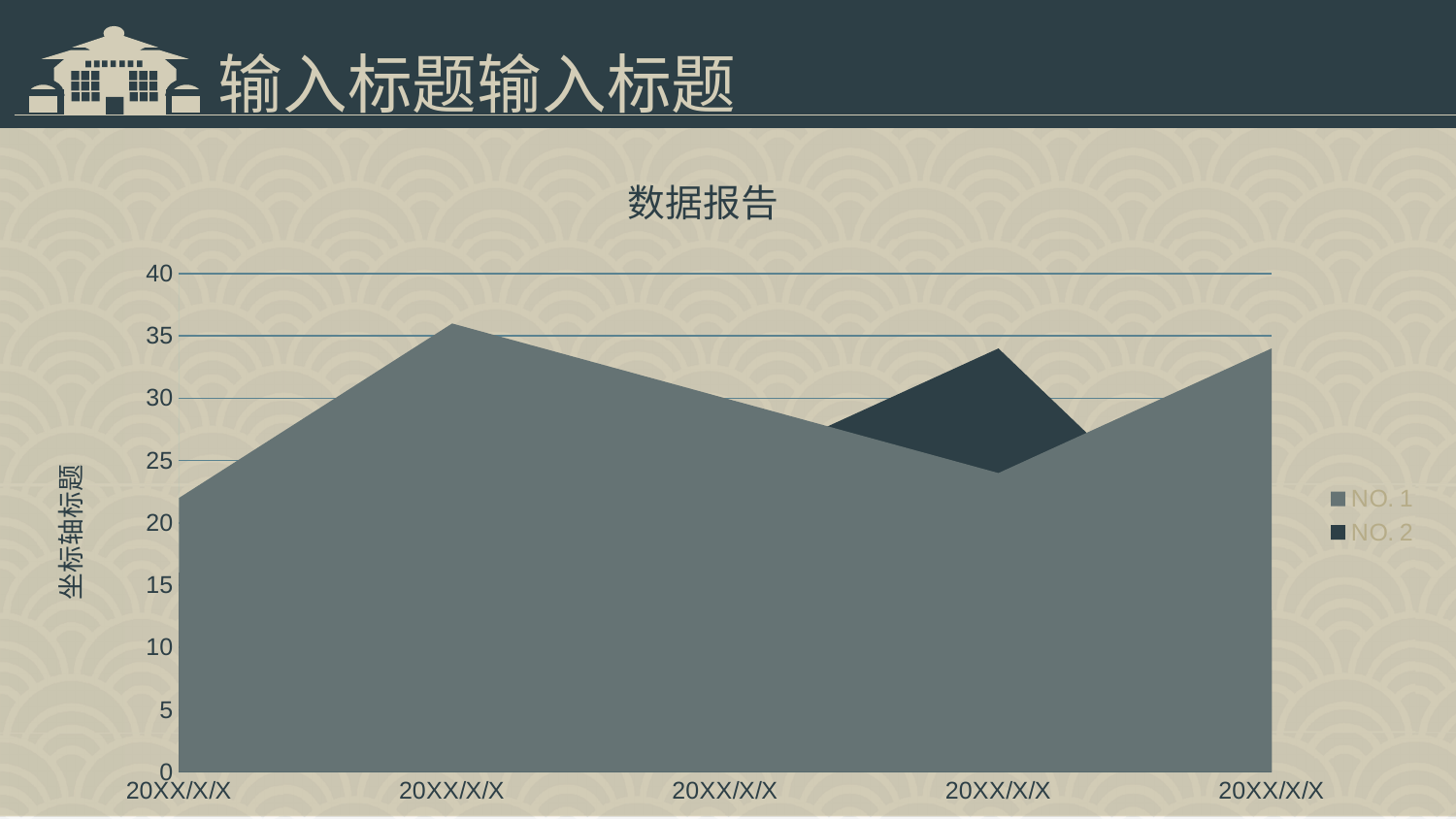

输入标题输入标题

### Chart: 数据报告

| Category | NO. 1 | NO. 2 |
|---|---|---|
| 20XX/X/X | 22.0 | 16.0 |
| 20XX/X/X | 36.0 | 21.0 |
| 20XX/X/X | 30.0 | 24.0 |
| 20XX/X/X | 24.0 | 34.0 |
| 20XX/X/X | 34.0 | 13.0 |